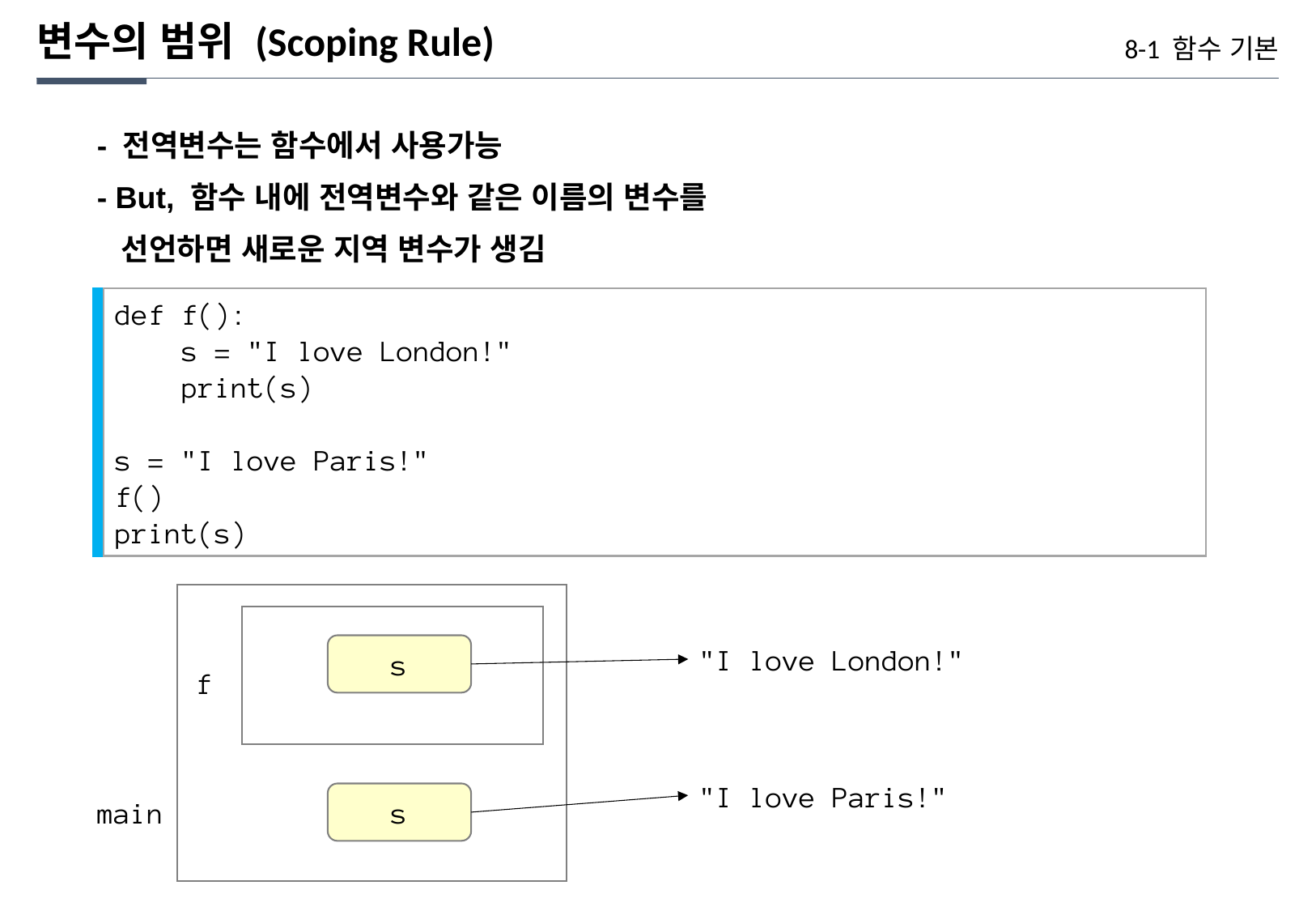

변수의 범위 (Scoping Rule)
8-1 함수 기본
- 전역변수는 함수에서 사용가능
- But, 함수 내에 전역변수와 같은 이름의 변수를
  선언하면 새로운 지역 변수가 생김

def f():
    s = "I love London!"
    print(s)

s = "I love Paris!"
f()
print(s)

"I love London!"
s
f
"I love Paris!"
s
main